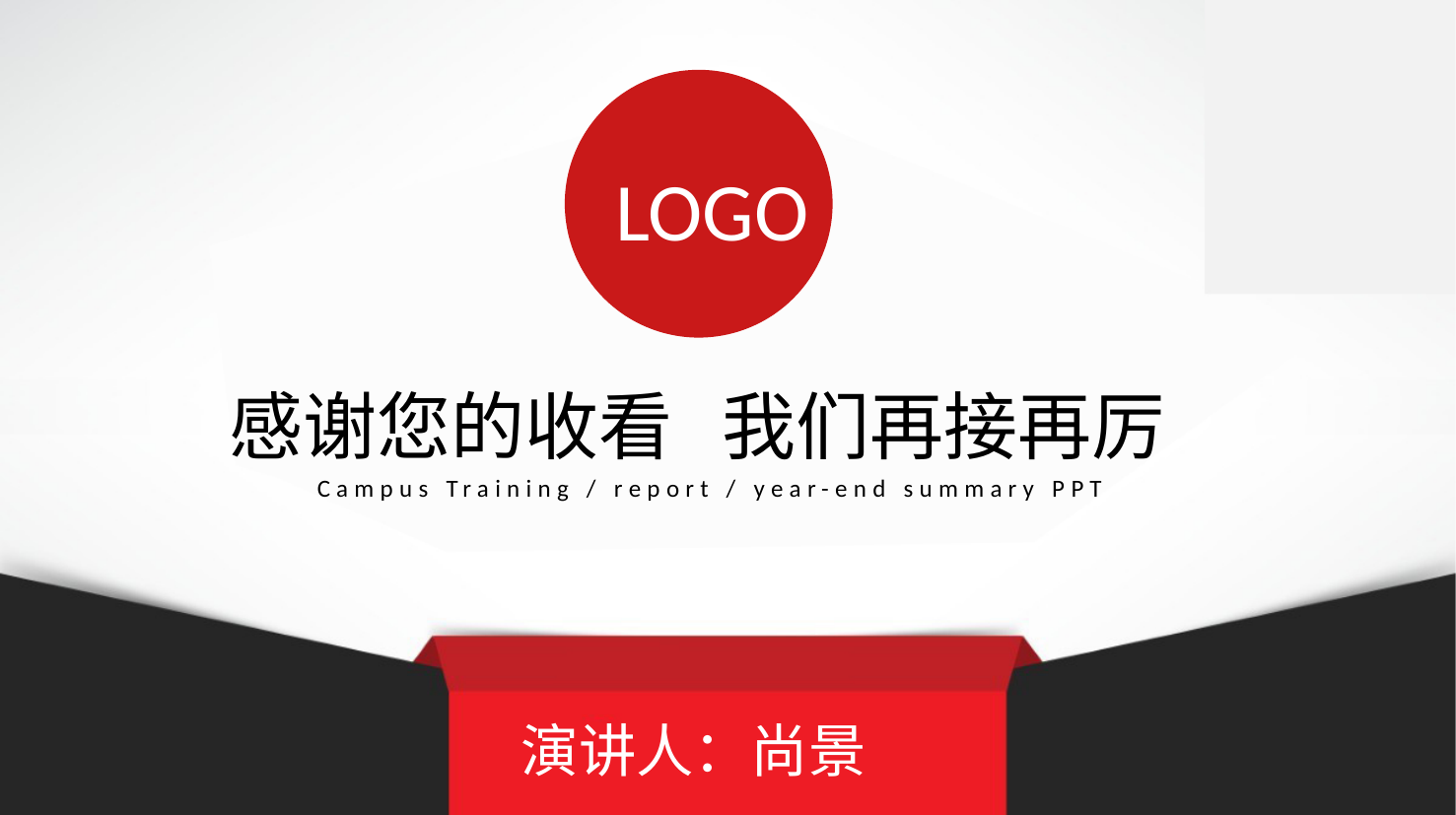

LOGO
感谢您的收看   我们再接再厉
Campus Training / report / year-end summary PPT
演讲人：尚景